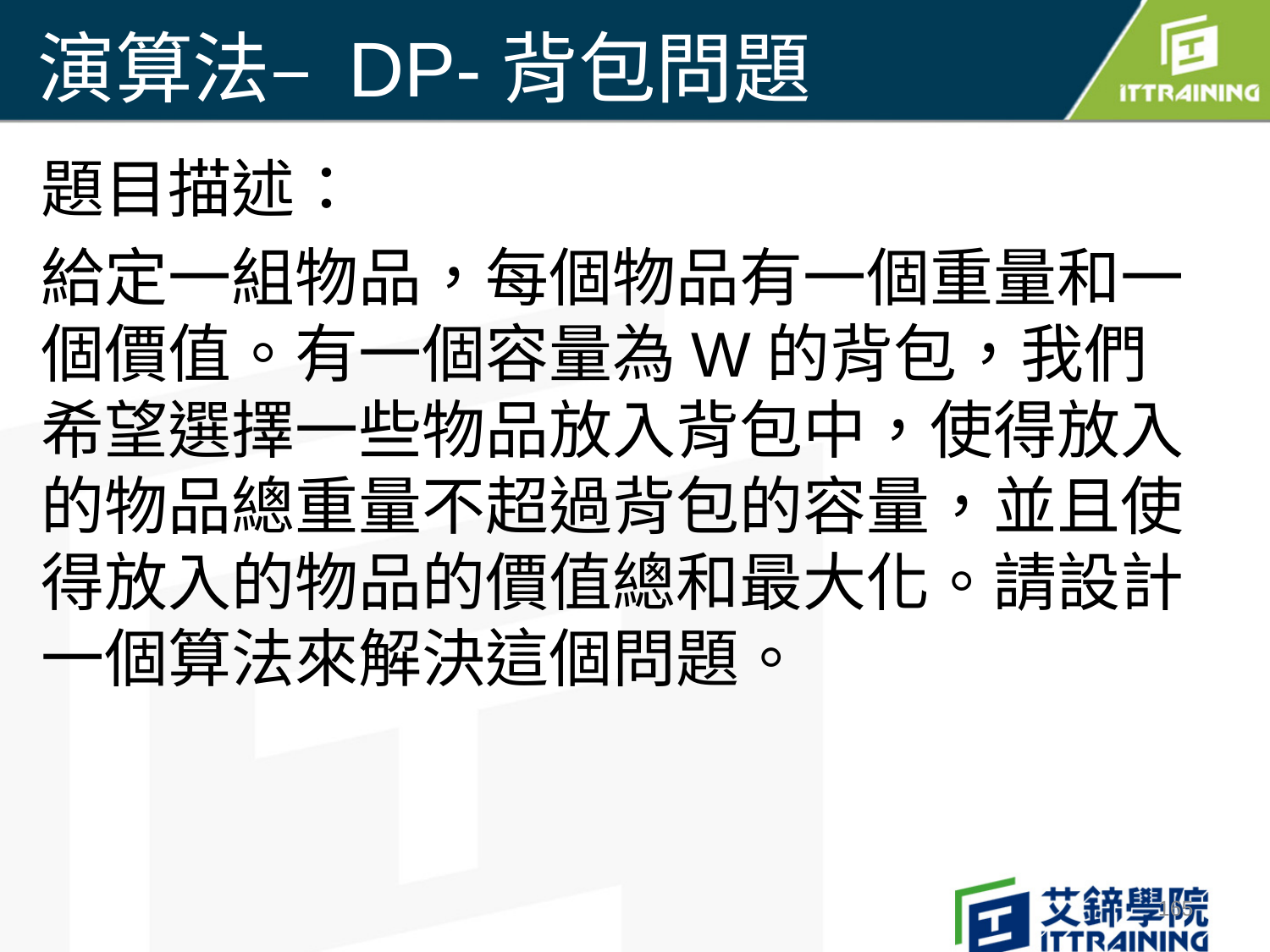

# 演算法– DP-背包問題
題目描述：
給定一組物品，每個物品有一個重量和一個價值。有一個容量為W的背包，我們希望選擇一些物品放入背包中，使得放入的物品總重量不超過背包的容量，並且使得放入的物品的價值總和最大化。請設計一個算法來解決這個問題。
165